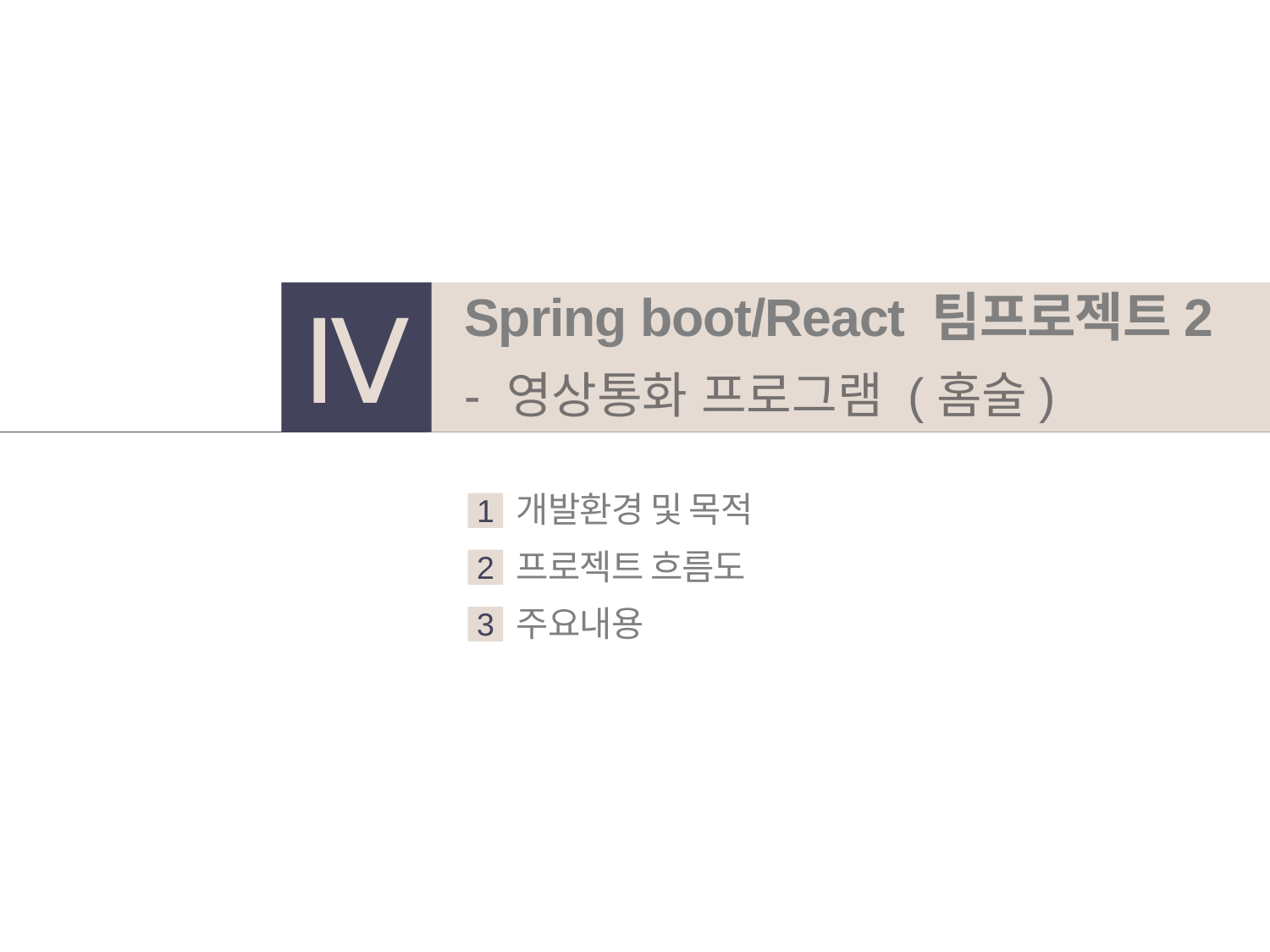

Spring boot/React 팀프로젝트2
- 영상통화 프로그램 (홈술)
Ⅳ
개발환경 및 목적
1
프로젝트 흐름도
2
주요내용
3